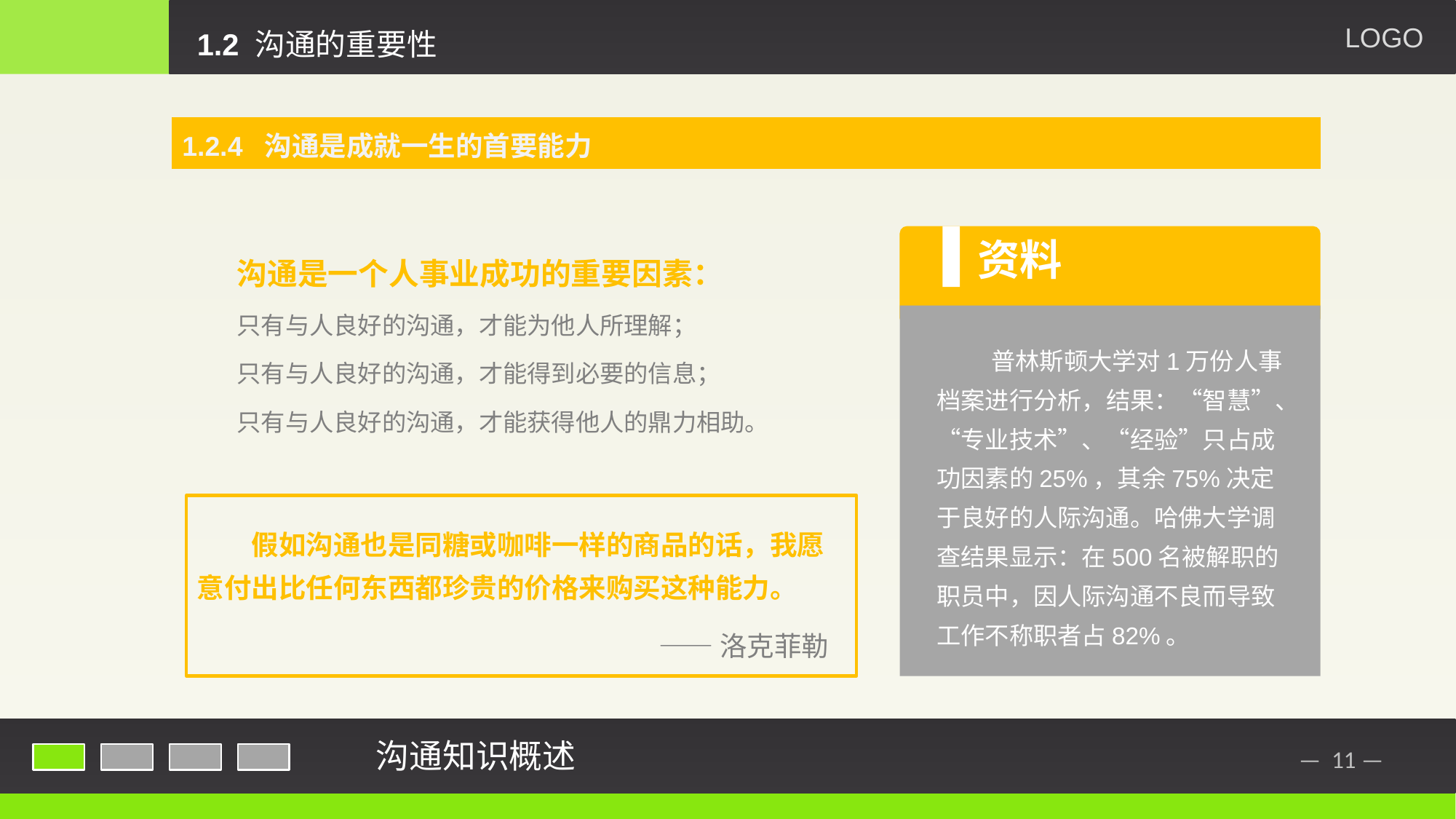

1.2 沟通的重要性
1.2.4  沟通是成就一生的首要能力

资料
普林斯顿大学对1万份人事档案进行分析，结果：“智慧”、“专业技术”、“经验”只占成功因素的25%，其余75%决定于良好的人际沟通。哈佛大学调查结果显示：在500名被解职的职员中，因人际沟通不良而导致工作不称职者占82%。
沟通是一个人事业成功的重要因素：
只有与人良好的沟通，才能为他人所理解；
只有与人良好的沟通，才能得到必要的信息；
只有与人良好的沟通，才能获得他人的鼎力相助。

假如沟通也是同糖或咖啡一样的商品的话，我愿意付出比任何东西都珍贵的价格来购买这种能力。
——洛克菲勒